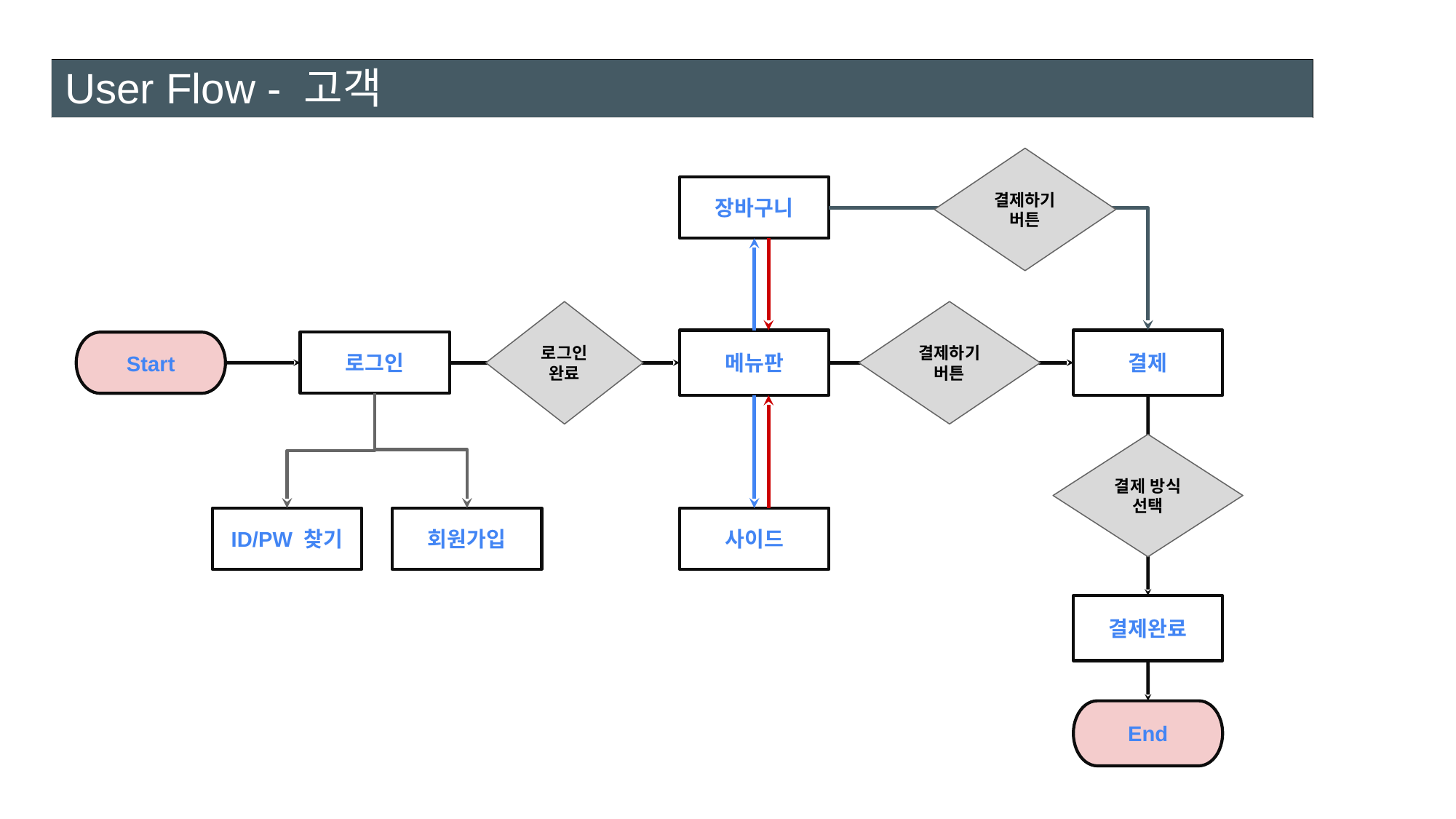

# User Flow - 고객
결제하기 버튼
장바구니
결제하기 버튼
로그인 완료
메뉴판
결제
로그인
Start
결제 방식 선택
ID/PW 찾기
사이드
회원가입
결제완료
End